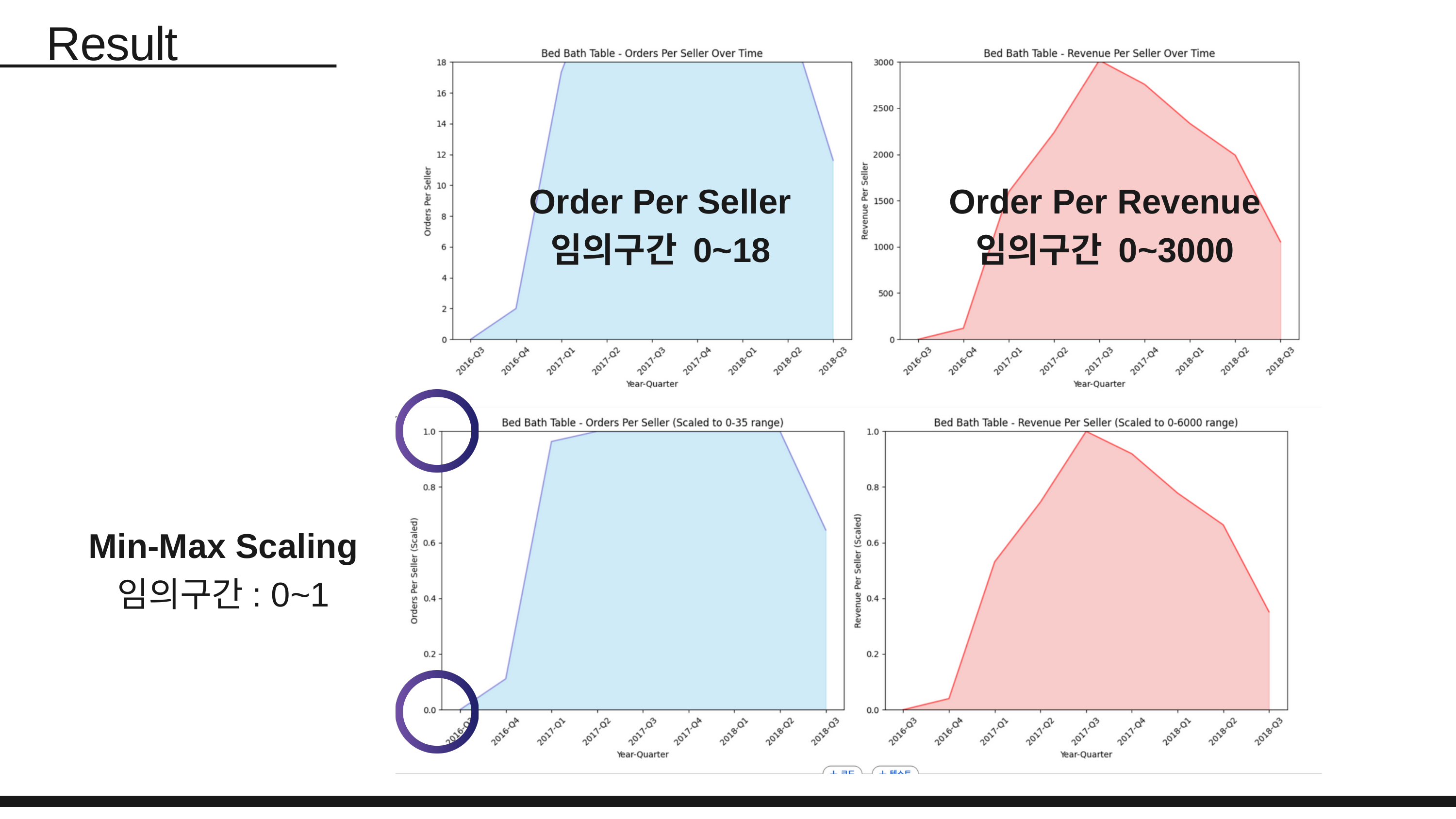

Result

Order Per Seller
임의구간 0~18
Order Per Revenue
임의구간 0~3000

Min-Max Scaling
임의구간: 0~1